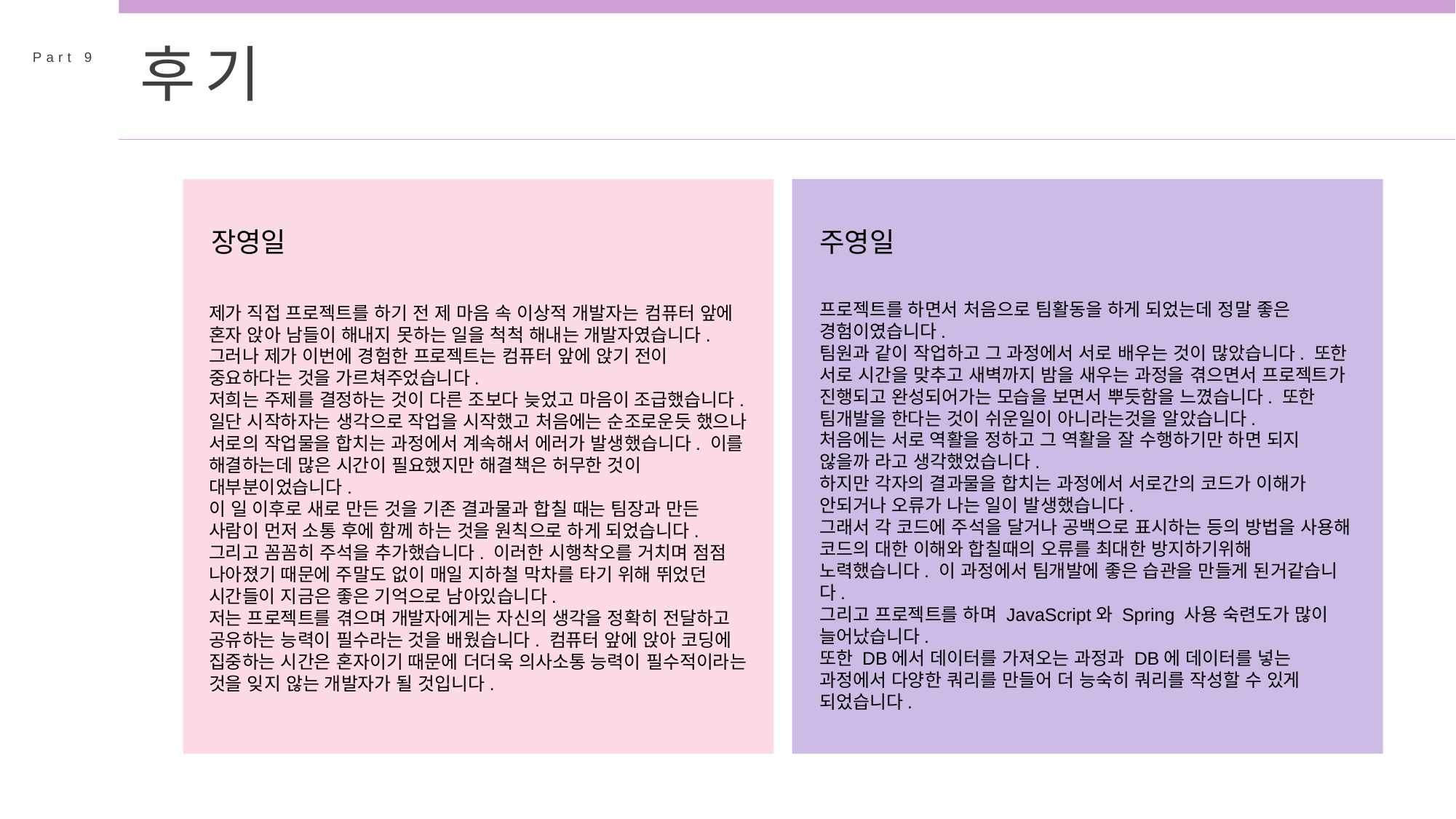

후기
Part 9

장영일
주영일
프로젝트를 하면서 처음으로 팀활동을 하게 되었는데 정말 좋은 경험이였습니다.
팀원과 같이 작업하고 그 과정에서 서로 배우는 것이 많았습니다. 또한 서로 시간을 맞추고 새벽까지 밤을 새우는 과정을 겪으면서 프로젝트가 진행되고 완성되어가는 모습을 보면서 뿌듯함을 느꼈습니다. 또한 팀개발을 한다는 것이 쉬운일이 아니라는것을 알았습니다.
처음에는 서로 역활을 정하고 그 역활을 잘 수행하기만 하면 되지 않을까 라고 생각했었습니다.
하지만 각자의 결과물을 합치는 과정에서 서로간의 코드가 이해가 안되거나 오류가 나는 일이 발생했습니다.
그래서 각 코드에 주석을 달거나 공백으로 표시하는 등의 방법을 사용해 코드의 대한 이해와 합칠때의 오류를 최대한 방지하기위해 노력했습니다. 이 과정에서 팀개발에 좋은 습관을 만들게 된거같습니다.
그리고 프로젝트를 하며 JavaScript와 Spring 사용 숙련도가 많이 늘어났습니다.
또한 DB에서 데이터를 가져오는 과정과 DB에 데이터를 넣는 과정에서 다양한 쿼리를 만들어 더 능숙히 쿼리를 작성할 수 있게 되었습니다.
제가 직접 프로젝트를 하기 전 제 마음 속 이상적 개발자는 컴퓨터 앞에 혼자 앉아 남들이 해내지 못하는 일을 척척 해내는 개발자였습니다. 그러나 제가 이번에 경험한 프로젝트는 컴퓨터 앞에 앉기 전이 중요하다는 것을 가르쳐주었습니다.
저희는 주제를 결정하는 것이 다른 조보다 늦었고 마음이 조급했습니다. 일단 시작하자는 생각으로 작업을 시작했고 처음에는 순조로운듯 했으나 서로의 작업물을 합치는 과정에서 계속해서 에러가 발생했습니다. 이를 해결하는데 많은 시간이 필요했지만 해결책은 허무한 것이 대부분이었습니다.
이 일 이후로 새로 만든 것을 기존 결과물과 합칠 때는 팀장과 만든 사람이 먼저 소통 후에 함께 하는 것을 원칙으로 하게 되었습니다. 그리고 꼼꼼히 주석을 추가했습니다. 이러한 시행착오를 거치며 점점 나아졌기 때문에 주말도 없이 매일 지하철 막차를 타기 위해 뛰었던 시간들이 지금은 좋은 기억으로 남아있습니다.
저는 프로젝트를 겪으며 개발자에게는 자신의 생각을 정확히 전달하고 공유하는 능력이 필수라는 것을 배웠습니다. 컴퓨터 앞에 앉아 코딩에 집중하는 시간은 혼자이기 때문에 더더욱 의사소통 능력이 필수적이라는 것을 잊지 않는 개발자가 될 것입니다.